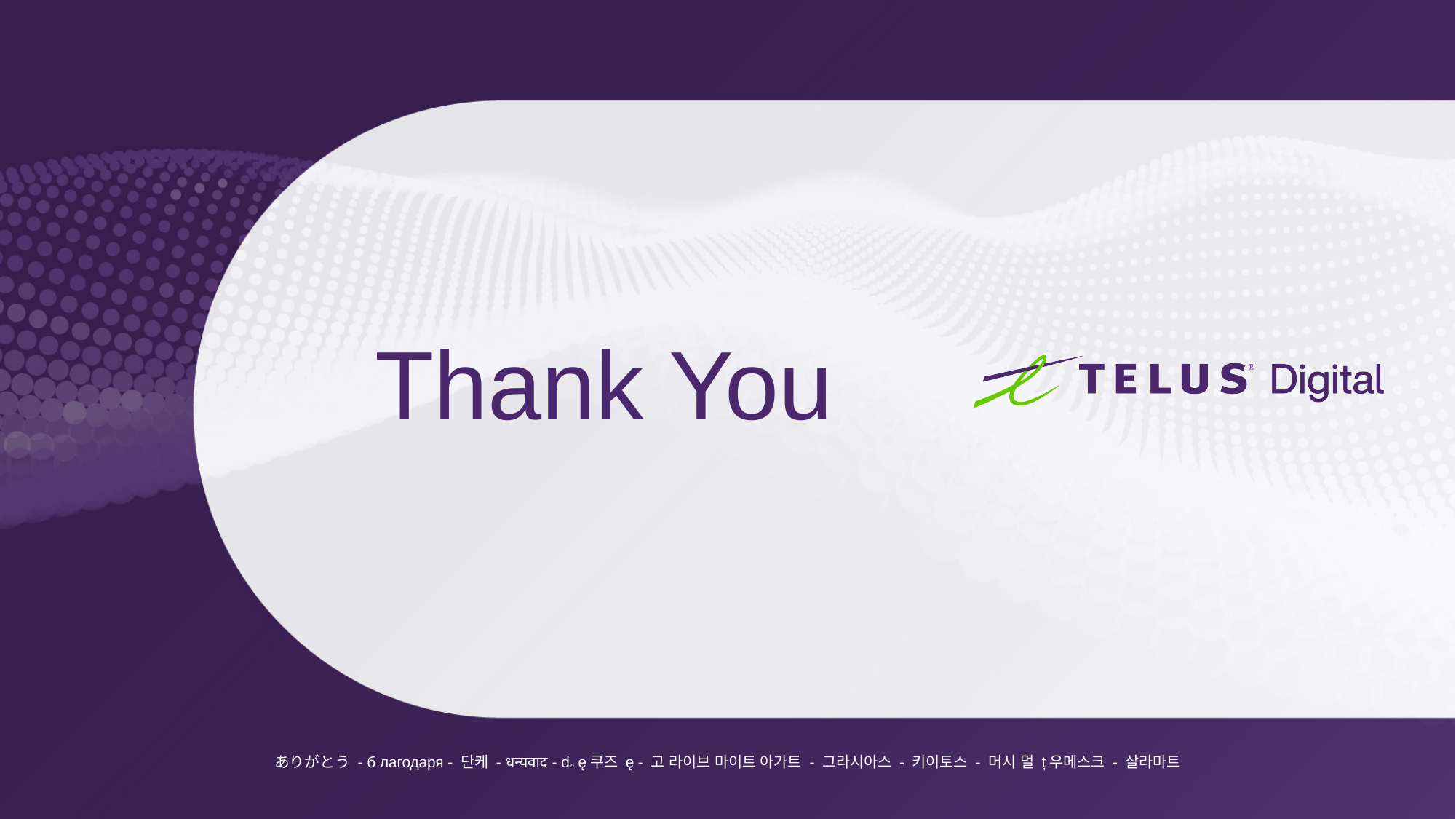

ありがとう - б лагодаря - 단케 - धन्यवाद - dzi ę쿠즈 ę - 고 라이브 마이트 아가트 - 그라시아스 - 키이토스 - 머시 멀 ț우메스크 - 살라마트